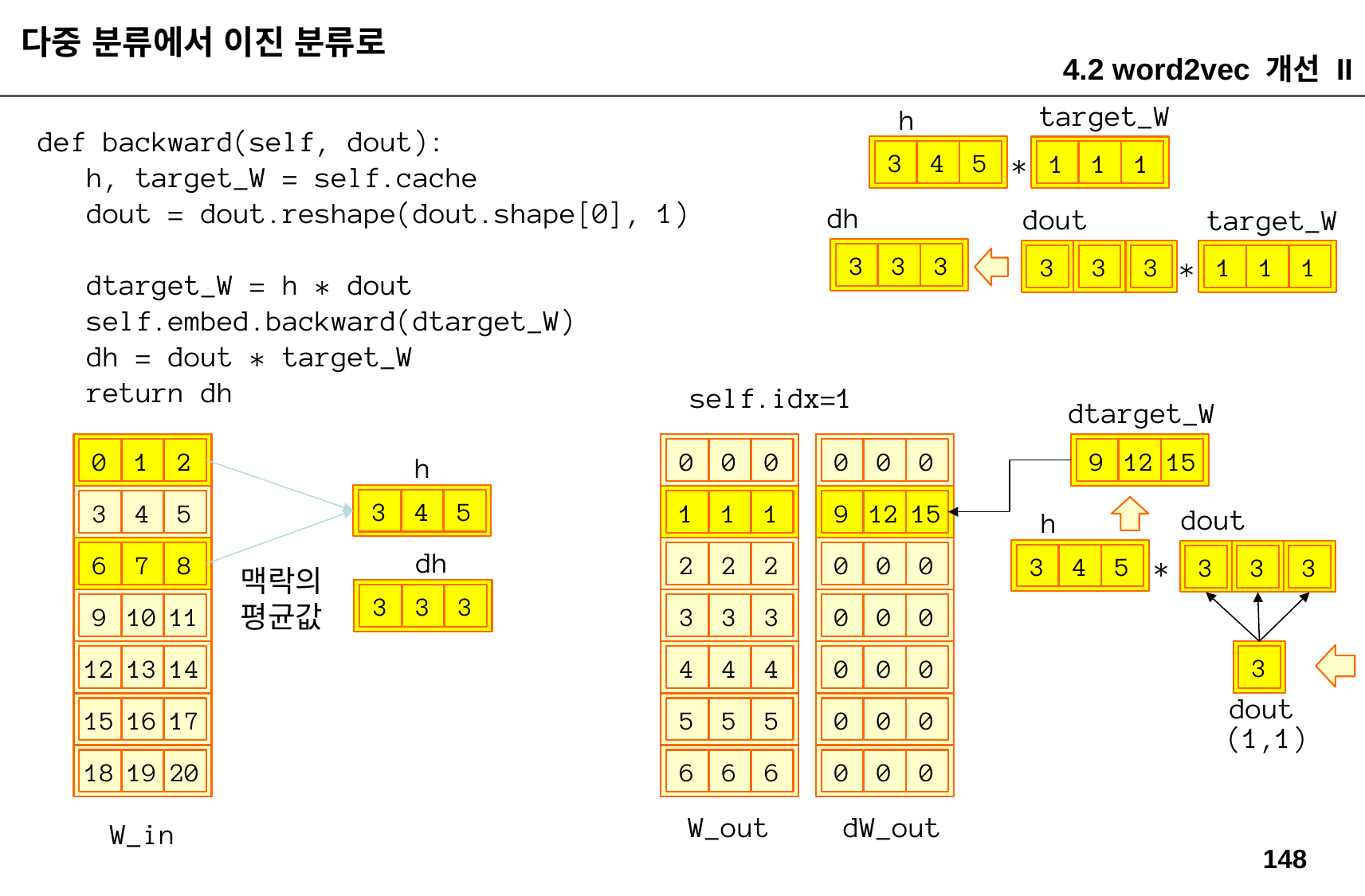

다중 분류에서 이진 분류로
4.2 word2vec 개선 II
target_W
h
def backward(self, dout):
   h, target_W = self.cache
   dout = dout.reshape(dout.shape[0], 1)

   dtarget_W = h * dout
   self.embed.backward(dtarget_W)
   dh = dout * target_W
   return dh

*
3
4
5
1
1
1
dh
dout
target_W

3

3

3
*
3
3
3
1
1
1

self.idx=1
dtarget_W

0
1
2
0
0
0
0
0
0
9
12
15
h

3
4
5
3
4
5
1
1
1
9
12
15
dout

h
dh

3

3

3
*
6
7
8
2
2
2
0
0
0
3
4
5
맥락의
평균값

3
3
3

9
10
11
3
3
3
0
0
0

3

3
12
13
14
4
4
4
0
0
0
dout
dout

15
16
17
5
5
5
0
0
0
(1,1)
(1,)

18
19
20
6
6
6
0
0
0
W_out
dW_out
W_in